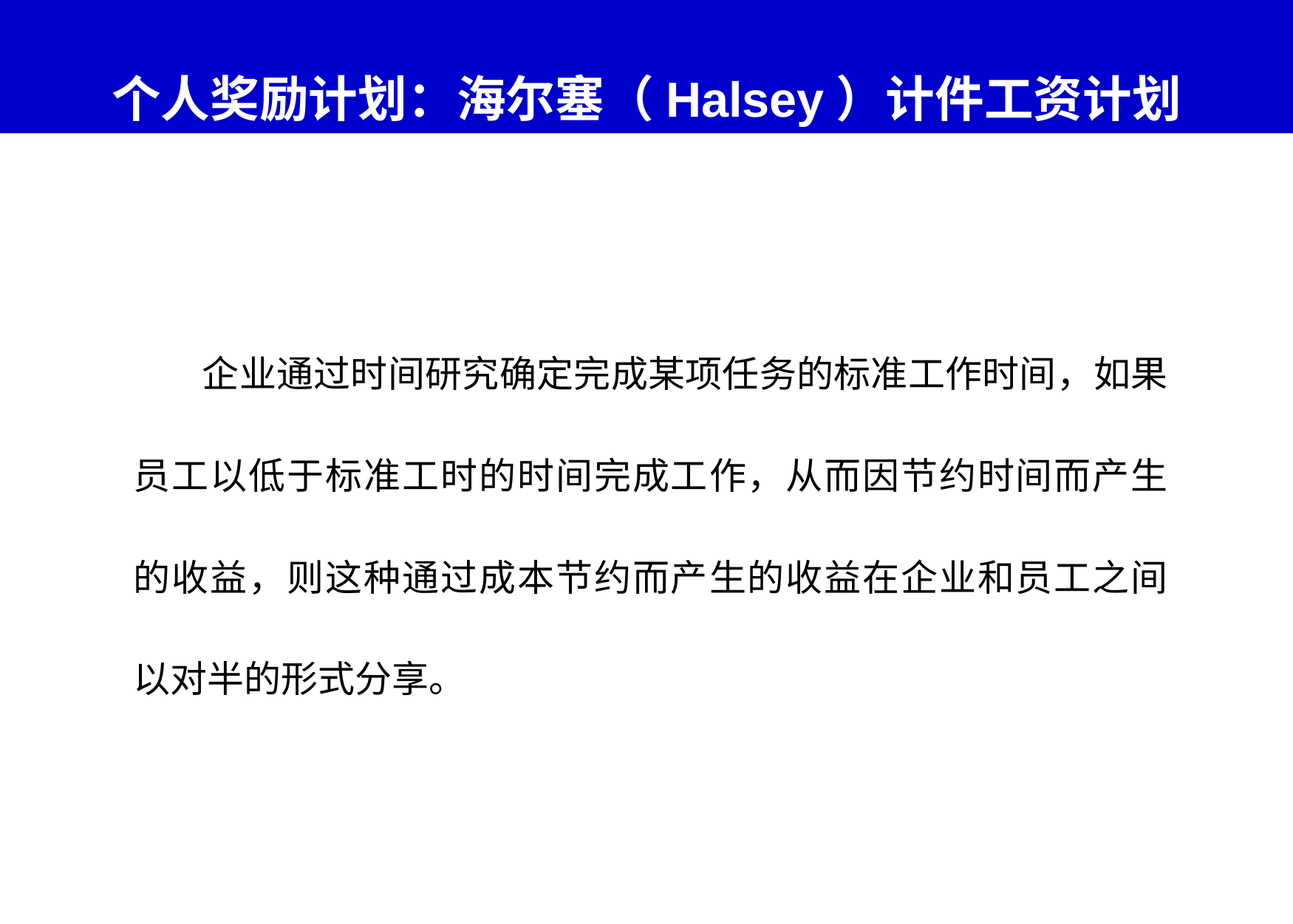

# 个人奖励计划：海尔塞（Halsey）计件工资计划
       企业通过时间研究确定完成某项任务的标准工作时间，如果员工以低于标准工时的时间完成工作，从而因节约时间而产生的收益，则这种通过成本节约而产生的收益在企业和员工之间以对半的形式分享。